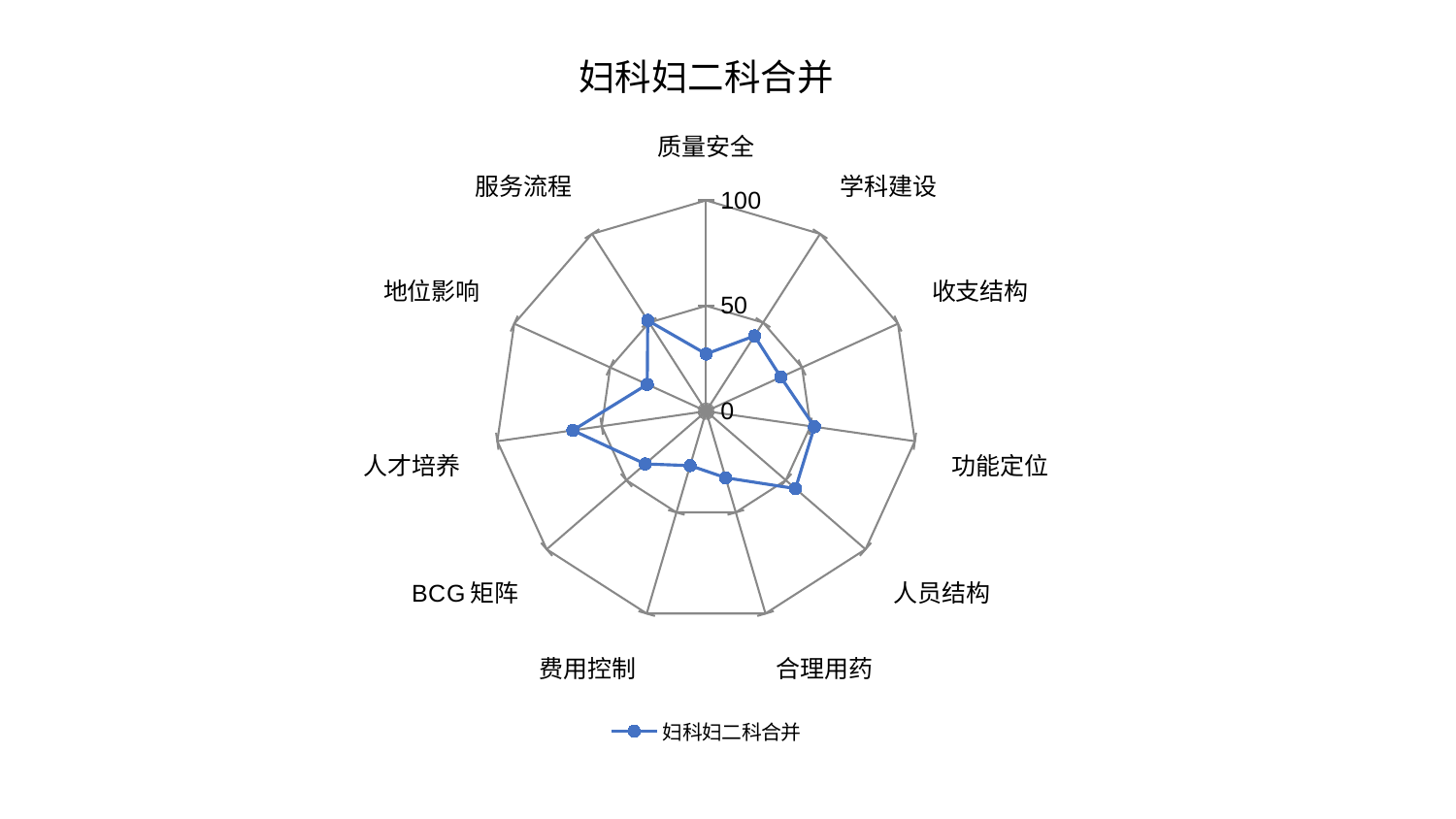

### Chart: 妇科妇二科合并

| Category | 妇科妇二科合并 |
|---|---|
| 质量安全 | 27.15127131734335 |
| 学科建设 | 42.44545321174634 |
| 收支结构 | 38.93839783758429 |
| 功能定位 | 51.88932134224251 |
| 人员结构 | 56.05988153488441 |
| 合理用药 | 32.89268613743828 |
| 费用控制 | 26.888383745007868 |
| BCG矩阵 | 38.200443941197506 |
| 人才培养 | 63.860196689818615 |
| 地位影响 | 30.6687056288855 |
| 服务流程 | 51.21790107839941 |
114